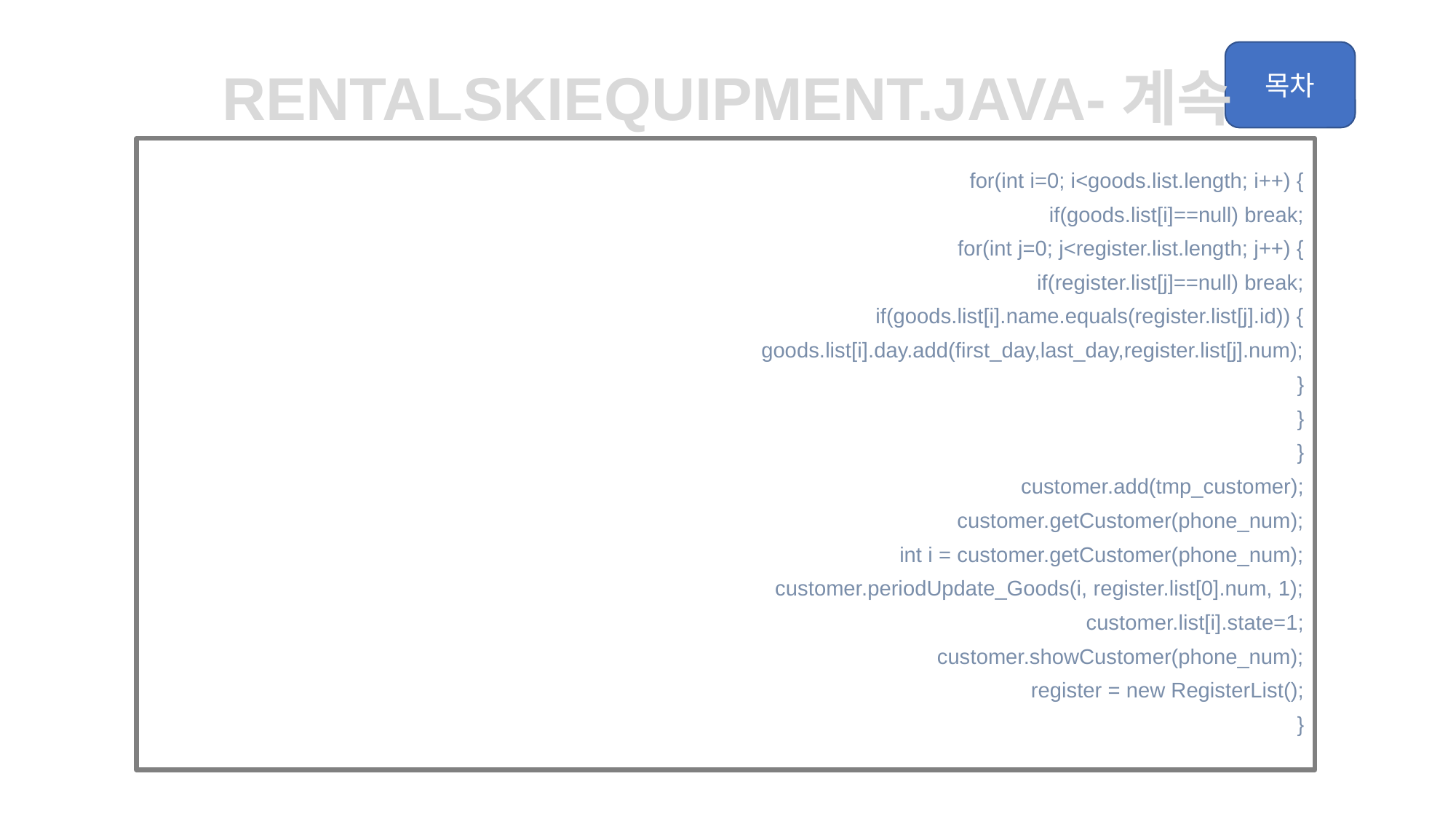

rentalskiequipment.java-계속

		for(int i=0; i<goods.list.length; i++) {
			if(goods.list[i]==null) break;
			for(int j=0; j<register.list.length; j++) {
				if(register.list[j]==null) break;
				if(goods.list[i].name.equals(register.list[j].id)) {
					goods.list[i].day.add(first_day,last_day,register.list[j].num);
				}
			}
		}
		customer.add(tmp_customer);
		customer.getCustomer(phone_num);
		int i = customer.getCustomer(phone_num);
		customer.periodUpdate_Goods(i, register.list[0].num, 1);
		customer.list[i].state=1;
		customer.showCustomer(phone_num);
		register = new RegisterList();
	}